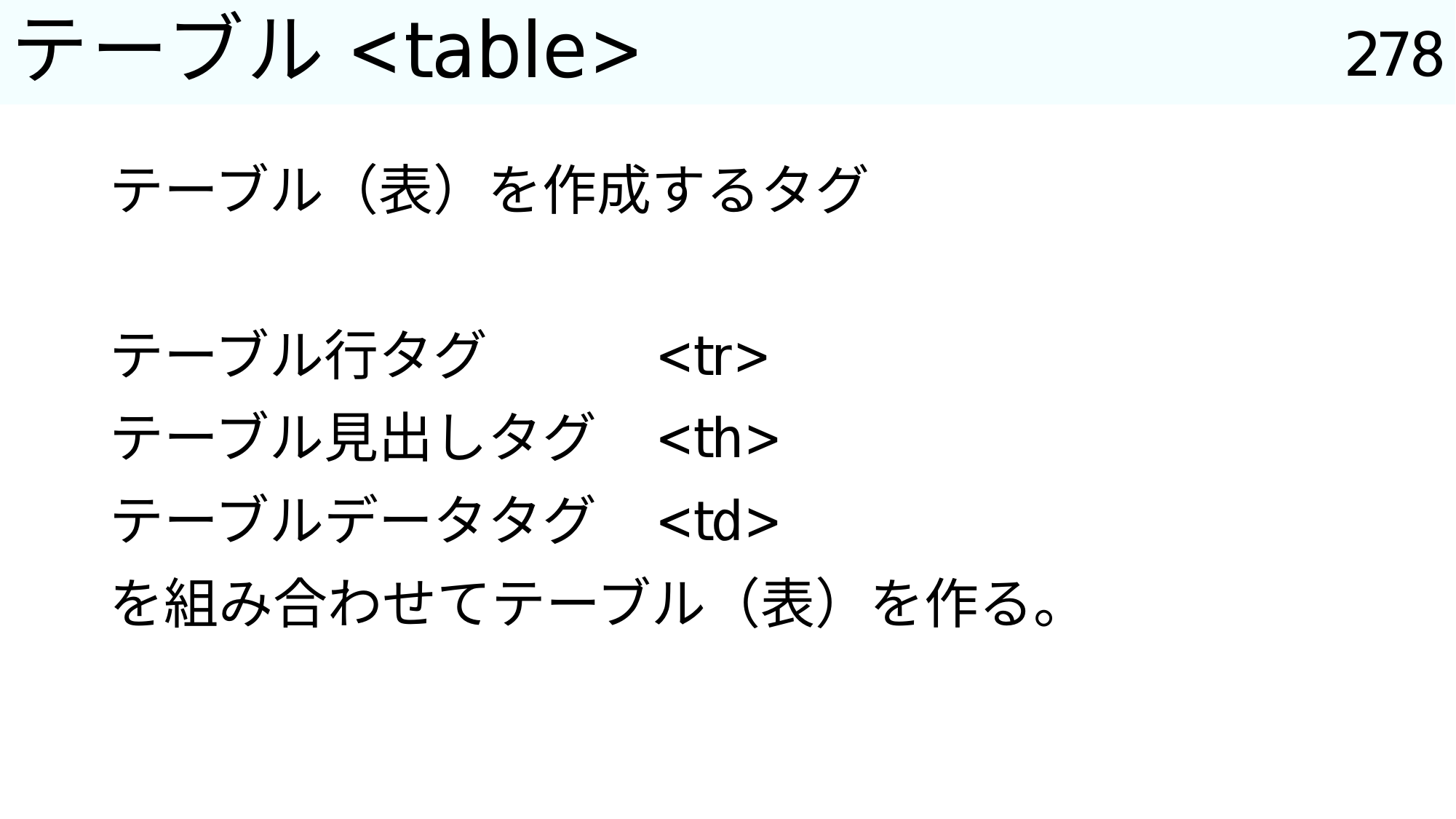

278
# テーブル<table>
テーブル（表）を作成するタグ

テーブル行タグ		<tr>
テーブル見出しタグ	<th>
テーブルデータタグ	<td>
を組み合わせてテーブル（表）を作る。